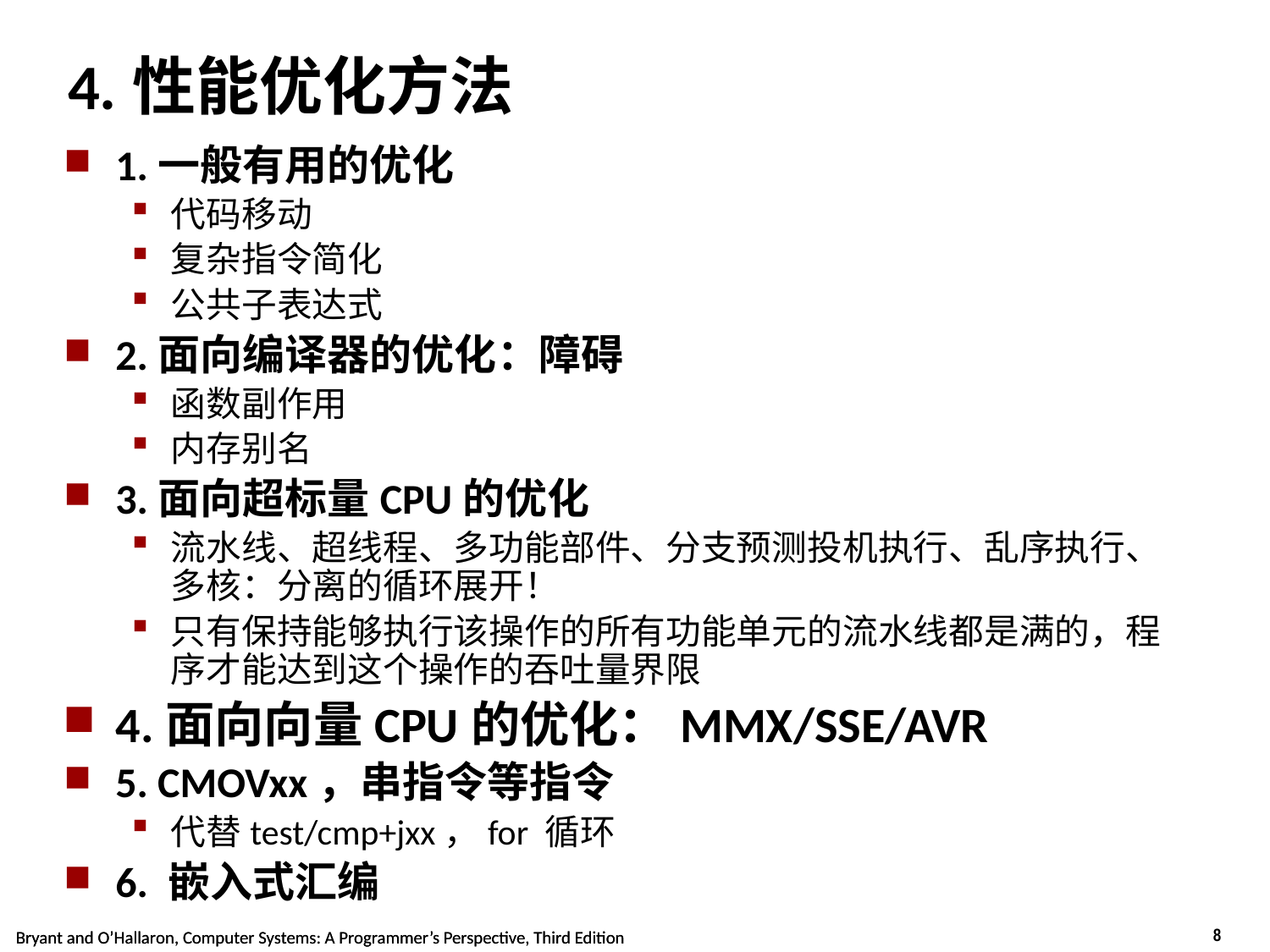

# 4.性能优化方法
1.一般有用的优化
代码移动
复杂指令简化
公共子表达式
2.面向编译器的优化：障碍
函数副作用
内存别名
3.面向超标量CPU的优化
流水线、超线程、多功能部件、分支预测投机执行、乱序执行、多核：分离的循环展开！
只有保持能够执行该操作的所有功能单元的流水线都是满的，程序才能达到这个操作的吞吐量界限
4.面向向量CPU的优化：MMX/SSE/AVR
5. CMOVxx，串指令等指令
代替test/cmp+jxx，for 循环
6. 嵌入式汇编